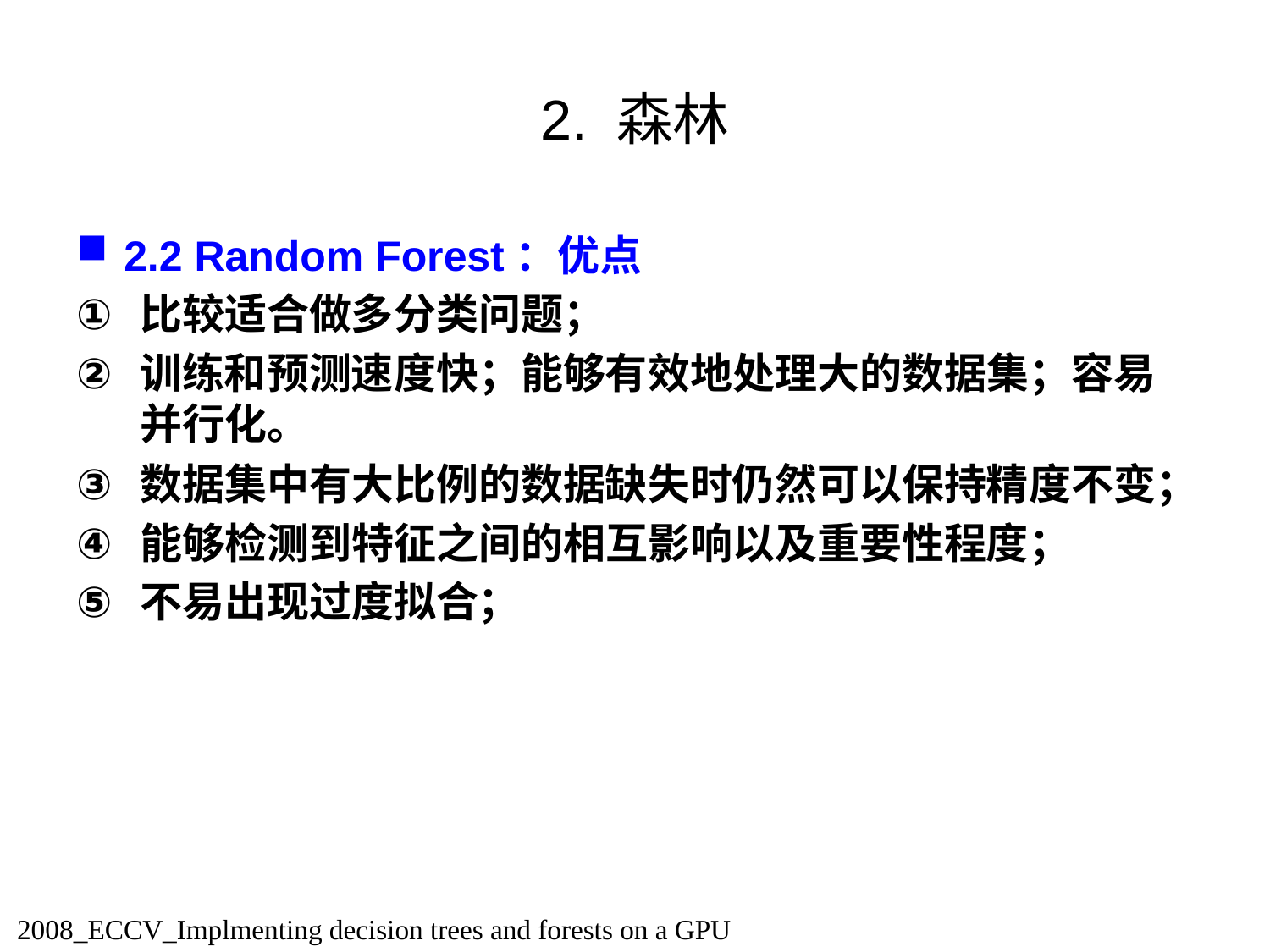

# 2. 森林
2.2 Random Forest：优点
比较适合做多分类问题；
训练和预测速度快；能够有效地处理大的数据集；容易并行化。
数据集中有大比例的数据缺失时仍然可以保持精度不变；
能够检测到特征之间的相互影响以及重要性程度；
不易出现过度拟合；

2008_ECCV_Implmenting decision trees and forests on a GPU